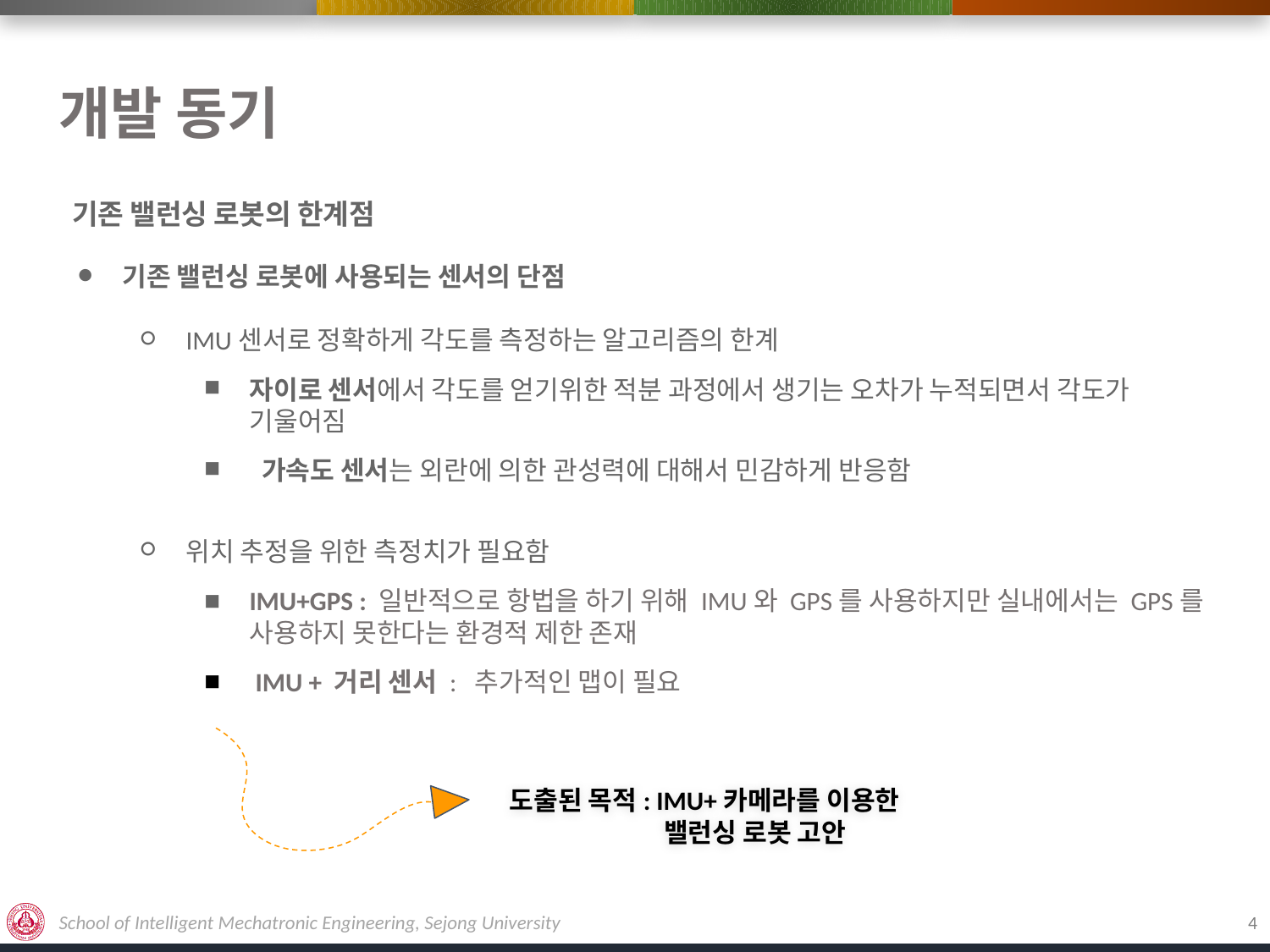

# 개발 동기
 기존 밸런싱 로봇의 한계점

기존 밸런싱 로봇에 사용되는 센서의 단점

IMU센서로 정확하게 각도를 측정하는 알고리즘의 한계
자이로 센서에서 각도를 얻기위한 적분 과정에서 생기는 오차가 누적되면서 각도가 기울어짐
 가속도 센서는 외란에 의한 관성력에 대해서 민감하게 반응함

위치 추정을 위한 측정치가 필요함
IMU+GPS : 일반적으로 항법을 하기 위해 IMU와 GPS를 사용하지만 실내에서는 GPS를 사용하지 못한다는 환경적 제한 존재
 IMU + 거리 센서 :  추가적인 맵이 필요

도출된 목적: IMU+카메라를 이용한
                         밸런싱 로봇 고안

4